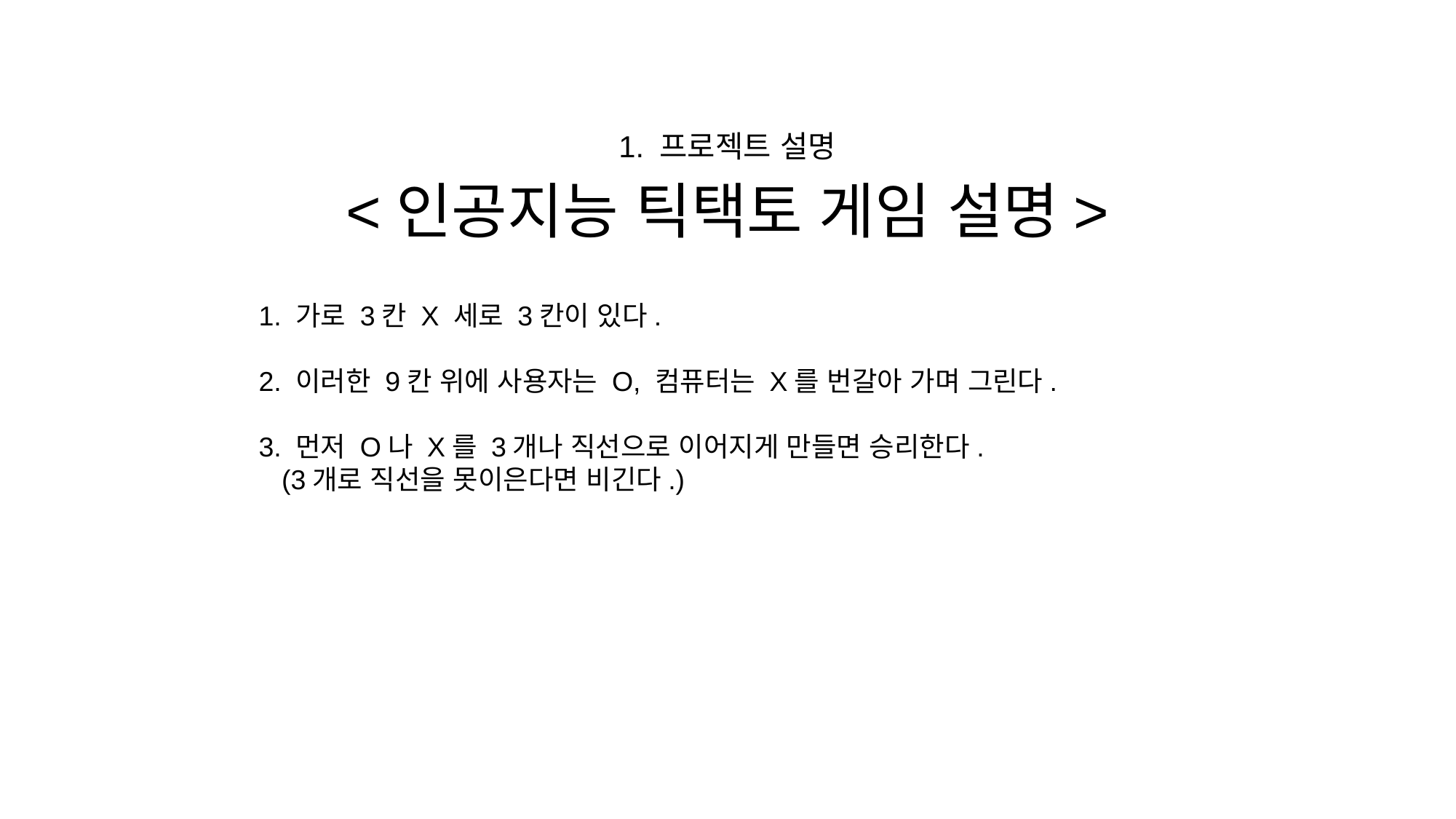

1. 프로젝트 설명
# <인공지능 틱택토 게임 설명>
1. 가로 3칸 X 세로 3칸이 있다.

2. 이러한 9칸 위에 사용자는 O, 컴퓨터는 X를 번갈아 가며 그린다.

3. 먼저 O나 X를 3개나 직선으로 이어지게 만들면 승리한다.
   (3개로 직선을 못이은다면 비긴다.)